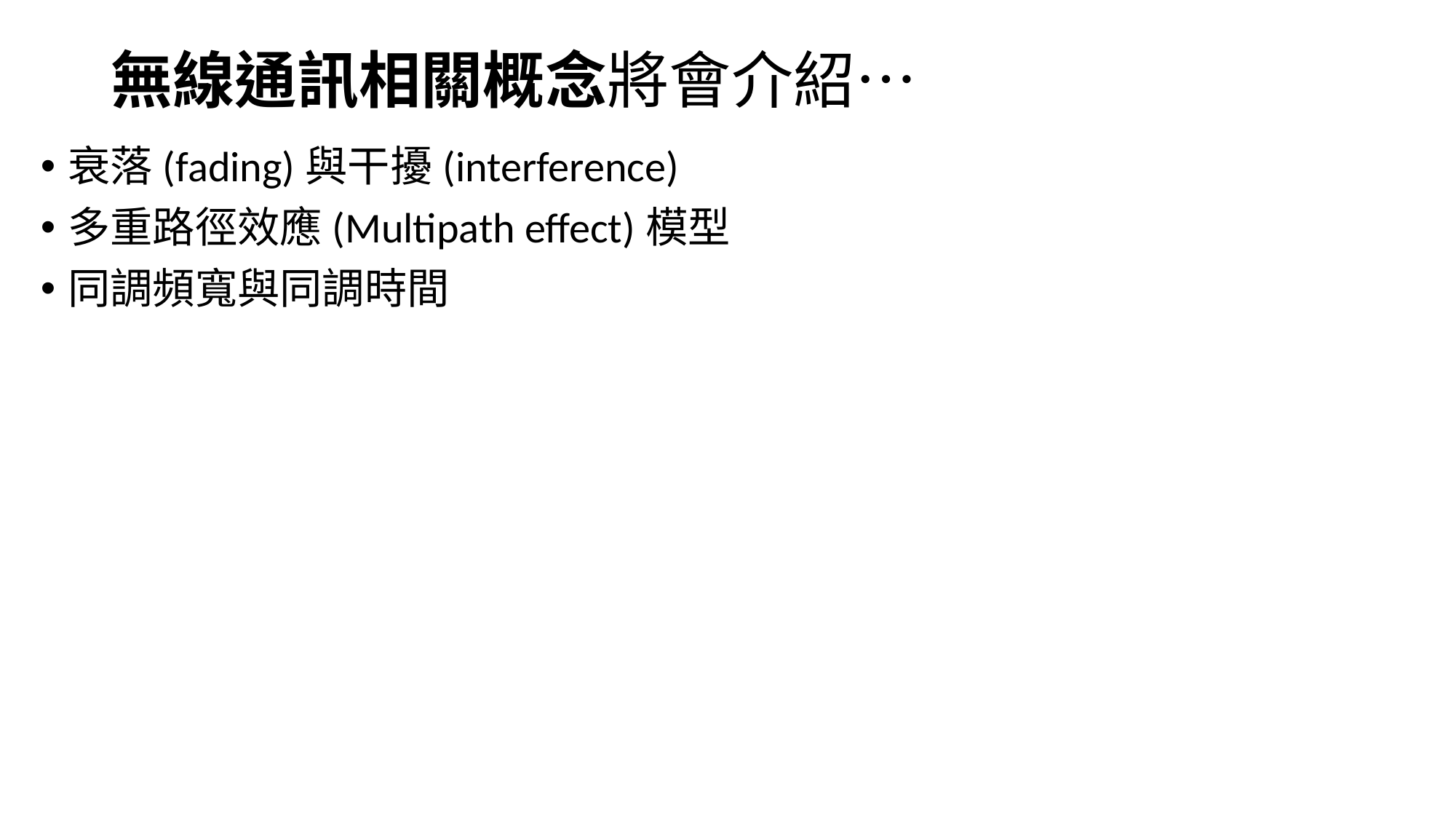

# 無線通訊相關概念將會介紹…
衰落(fading)與干擾(interference)
多重路徑效應(Multipath effect)模型
同調頻寬與同調時間